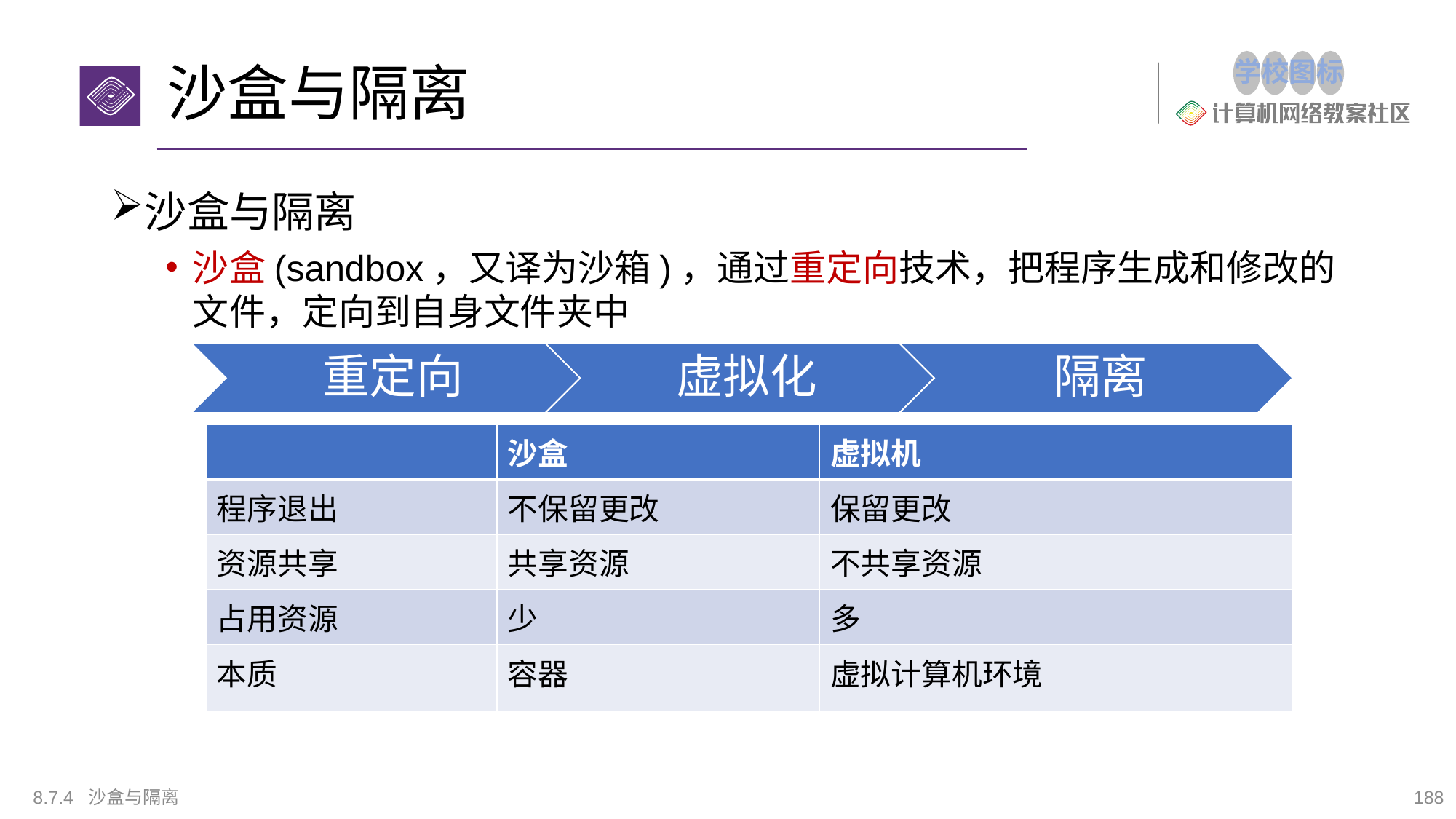

# 沙盒与隔离
沙盒与隔离
沙盒(sandbox，又译为沙箱)，通过重定向技术，把程序生成和修改的文件，定向到自身文件夹中

重定向
虚拟化
隔离
|  | 沙盒 | 虚拟机 |
| --- | --- | --- |
| 程序退出 | 不保留更改 | 保留更改 |
| 资源共享 | 共享资源 | 不共享资源 |
| 占用资源 | 少 | 多 |
| 本质 | 容器 | 虚拟计算机环境 |
8.7.4  沙盒与隔离
188